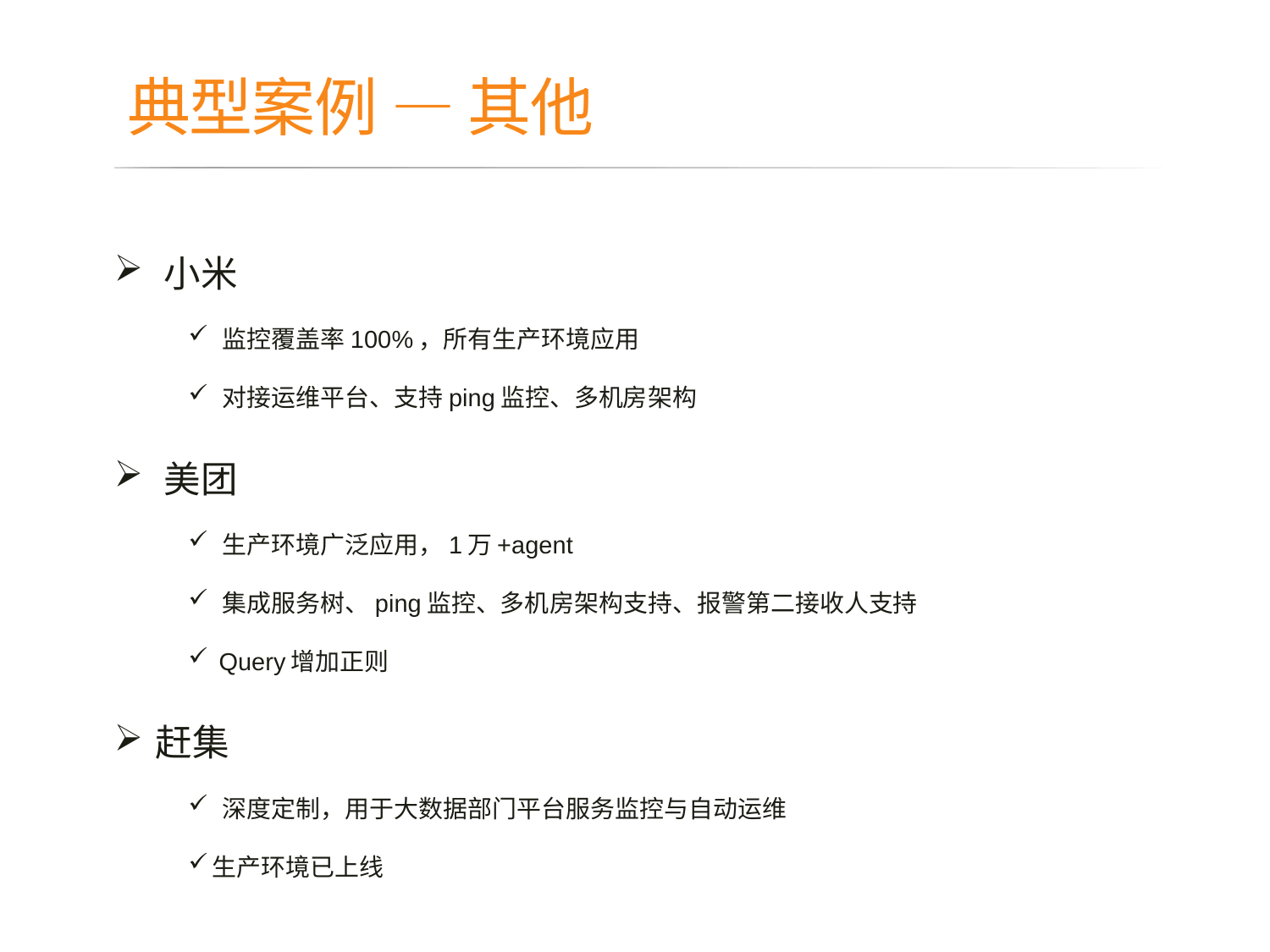

# 典型案例 — 其他
  小米
 监控覆盖率100%，所有生产环境应用
 对接运维平台、支持ping监控、多机房架构
  美团
 生产环境广泛应用，1万+agent
 集成服务树、ping监控、多机房架构支持、报警第二接收人支持
 Query增加正则
 赶集
 深度定制，用于大数据部门平台服务监控与自动运维
生产环境已上线